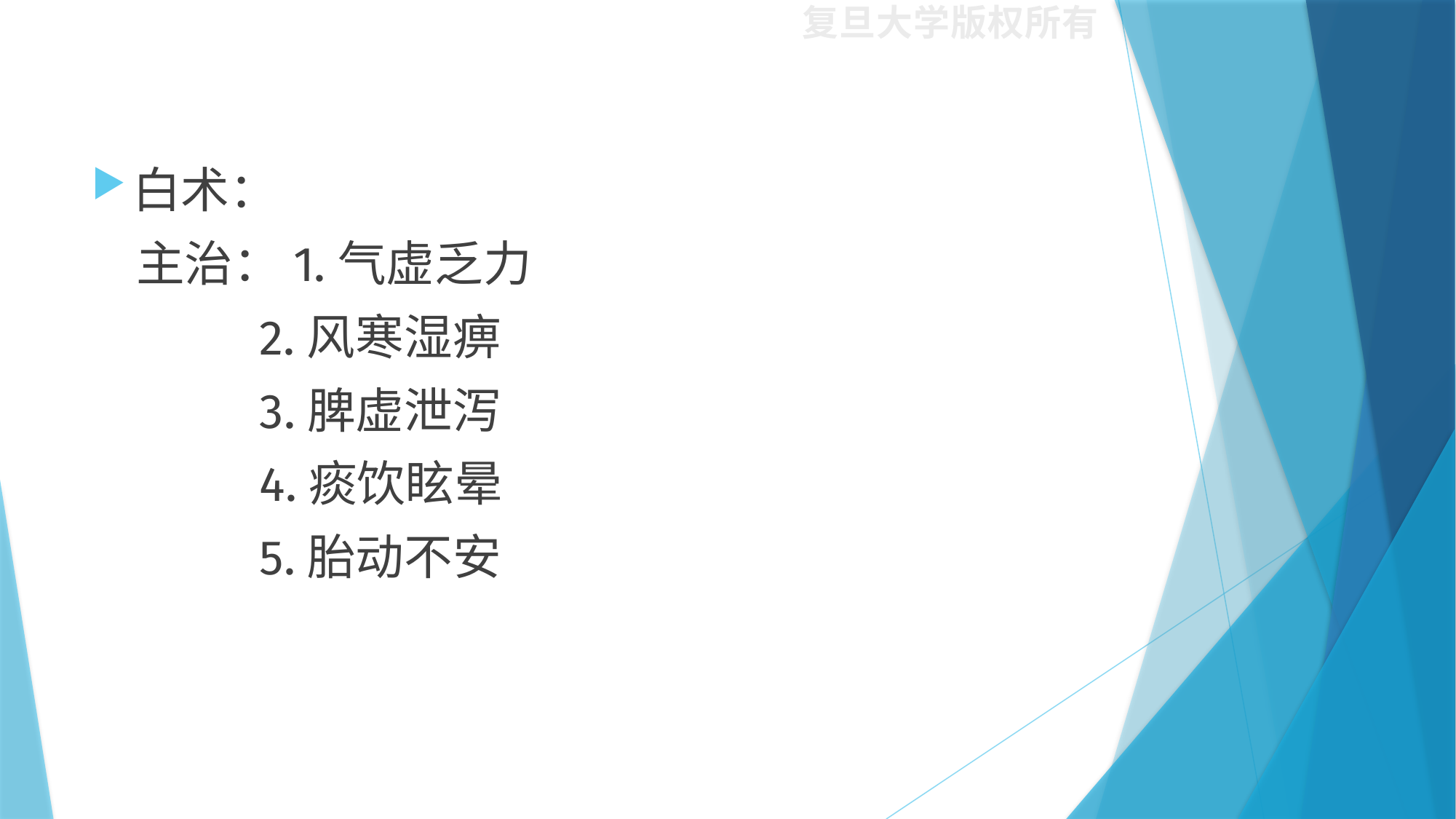

#
白术：
   主治：1.气虚乏力
             2.风寒湿痹
             3.脾虚泄泻
             4.痰饮眩晕
             5.胎动不安